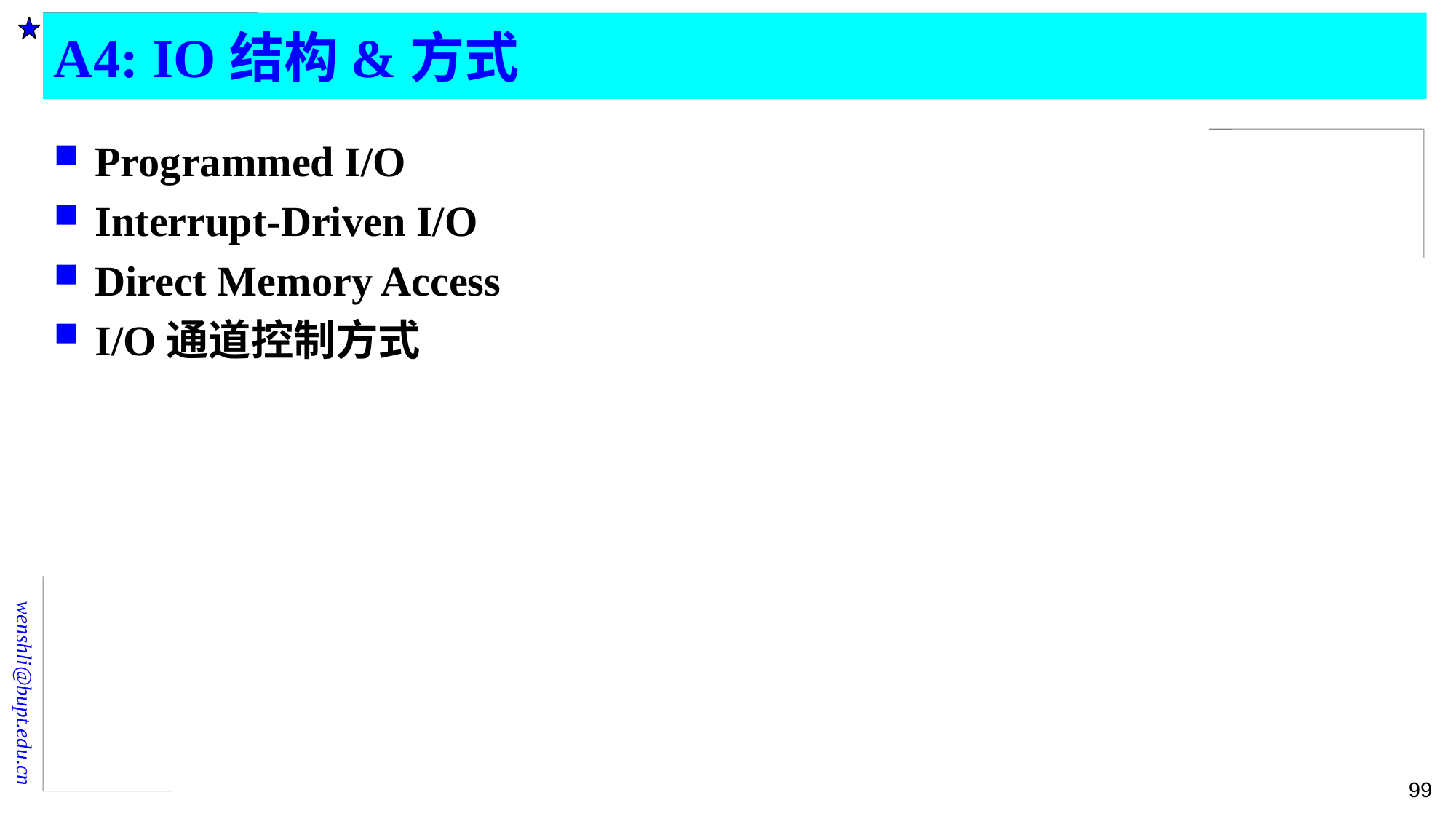

# A4: IO结构&方式
Programmed I/O
Interrupt-Driven I/O
Direct Memory Access
I/O通道控制方式
99